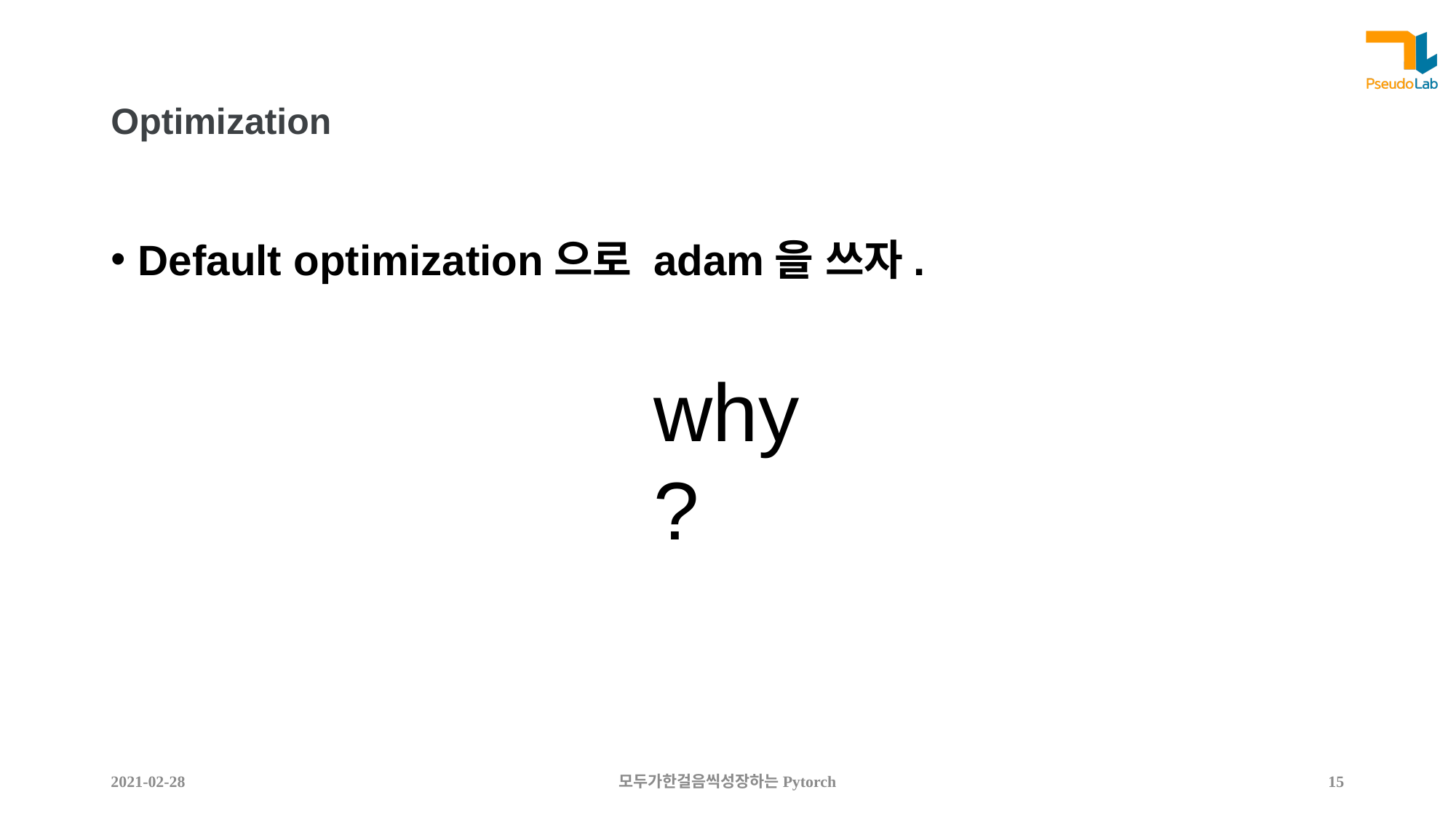

# Optimization
Default optimization으로 adam을 쓰자.

why?
2021-02-28
모두가한걸음씩성장하는Pytorch
15